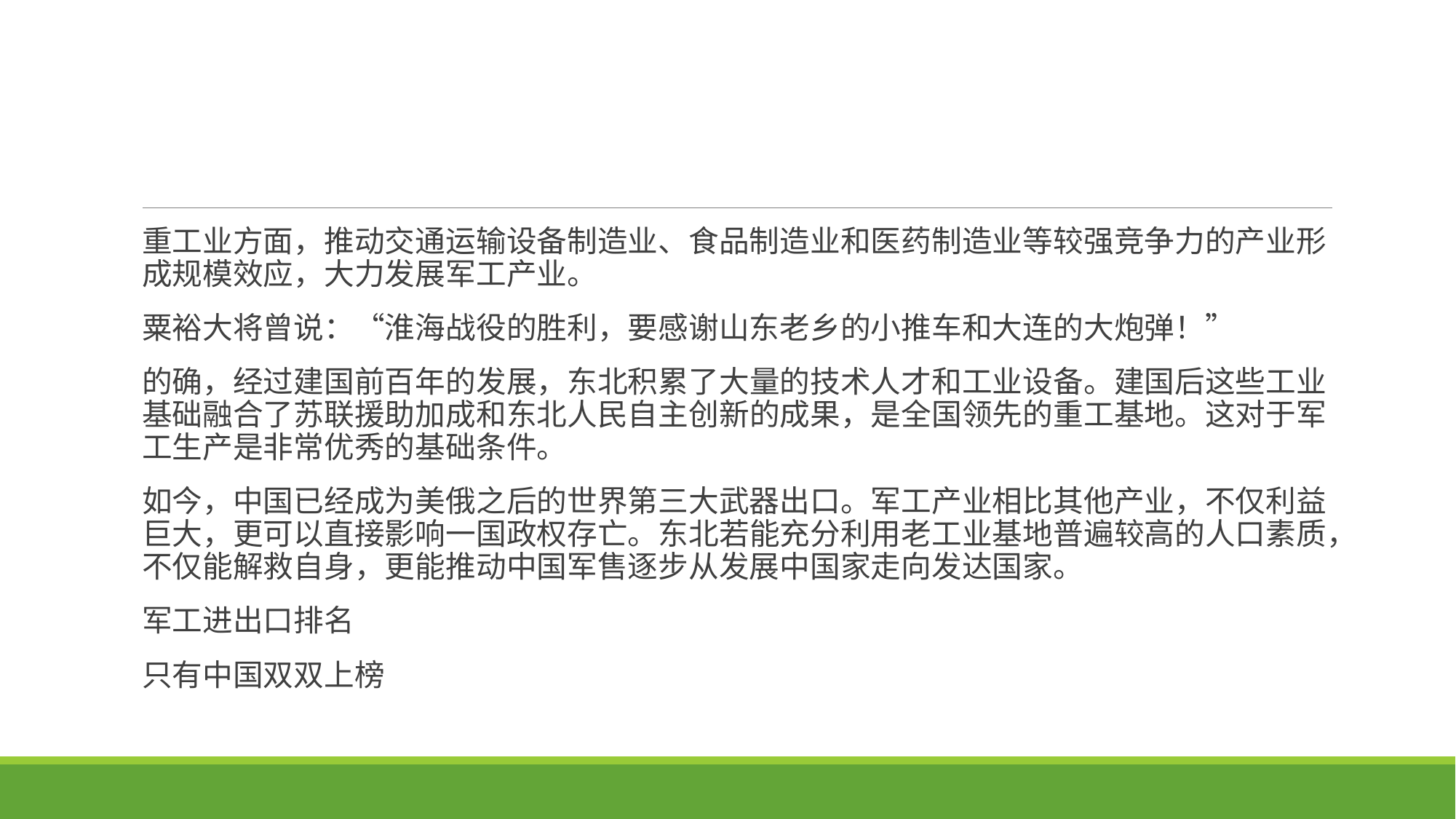

#
重工业方面，推动交通运输设备制造业、食品制造业和医药制造业等较强竞争力的产业形成规模效应，大力发展军工产业。
粟裕大将曾说：“淮海战役的胜利，要感谢山东老乡的小推车和大连的大炮弹！”
的确，经过建国前百年的发展，东北积累了大量的技术人才和工业设备。建国后这些工业基础融合了苏联援助加成和东北人民自主创新的成果，是全国领先的重工基地。这对于军工生产是非常优秀的基础条件。
如今，中国已经成为美俄之后的世界第三大武器出口。军工产业相比其他产业，不仅利益巨大，更可以直接影响一国政权存亡。东北若能充分利用老工业基地普遍较高的人口素质，不仅能解救自身，更能推动中国军售逐步从发展中国家走向发达国家。
军工进出口排名
只有中国双双上榜